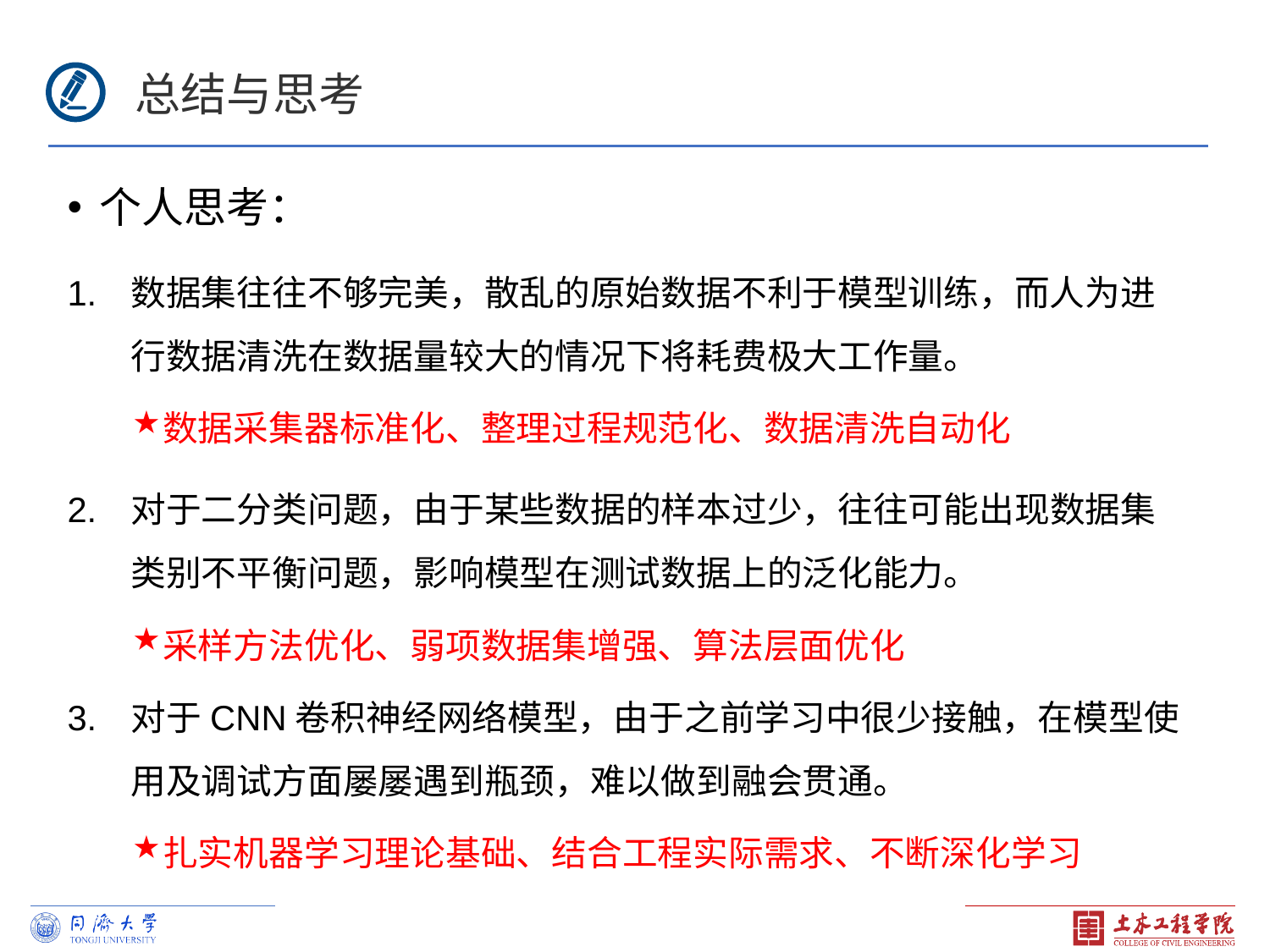

总结与思考
个人思考：
数据集往往不够完美，散乱的原始数据不利于模型训练，而人为进行数据清洗在数据量较大的情况下将耗费极大工作量。
数据采集器标准化、整理过程规范化、数据清洗自动化
对于二分类问题，由于某些数据的样本过少，往往可能出现数据集类别不平衡问题，影响模型在测试数据上的泛化能力。
采样方法优化、弱项数据集增强、算法层面优化
对于CNN卷积神经网络模型，由于之前学习中很少接触，在模型使用及调试方面屡屡遇到瓶颈，难以做到融会贯通。
扎实机器学习理论基础、结合工程实际需求、不断深化学习